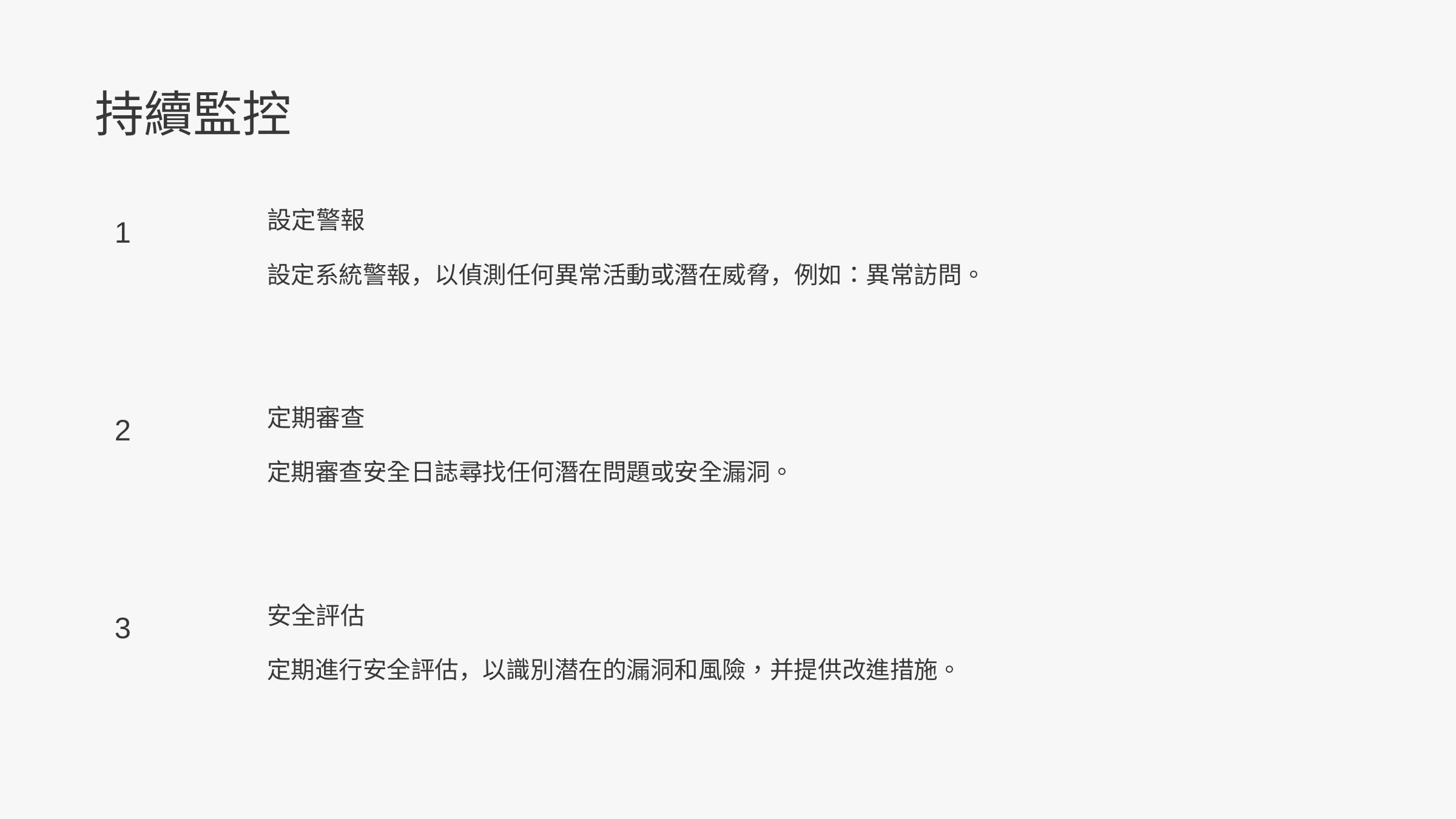

持續監控
設定警報
1
設定系統警報，以偵測任何異常活動或潛在威脅，例如：異常訪問。
定期審查
2
定期審查安全日誌尋找任何潛在問題或安全漏洞。
安全評估
3
定期進行安全評估，以識別潜在的漏洞和風險，并提供改進措施。